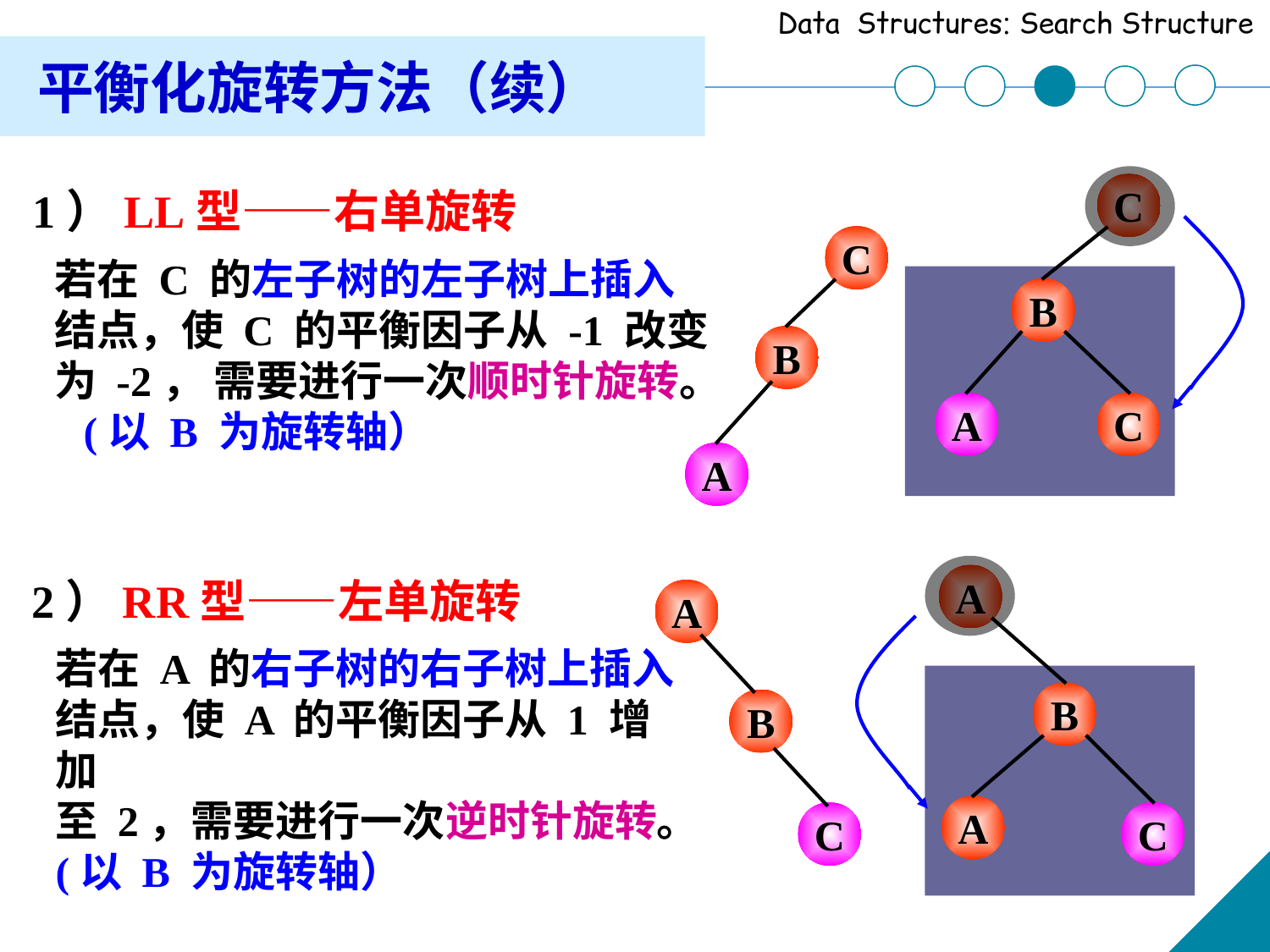

平衡化旋转方法（续）

C
B
1）LL型——右单旋转

C
B
A
若在 C 的左子树的左子树上插入
结点，使 C 的平衡因子从 -1 改变
为 -2， 需要进行一次顺时针旋转。   (以 B 为旋转轴）

C
A

A
B
2）RR型——左单旋转
A
B
C

若在 A 的右子树的右子树上插入
结点，使 A 的平衡因子从 1 增加
至 2，需要进行一次逆时针旋转。(以 B 为旋转轴）

A
C